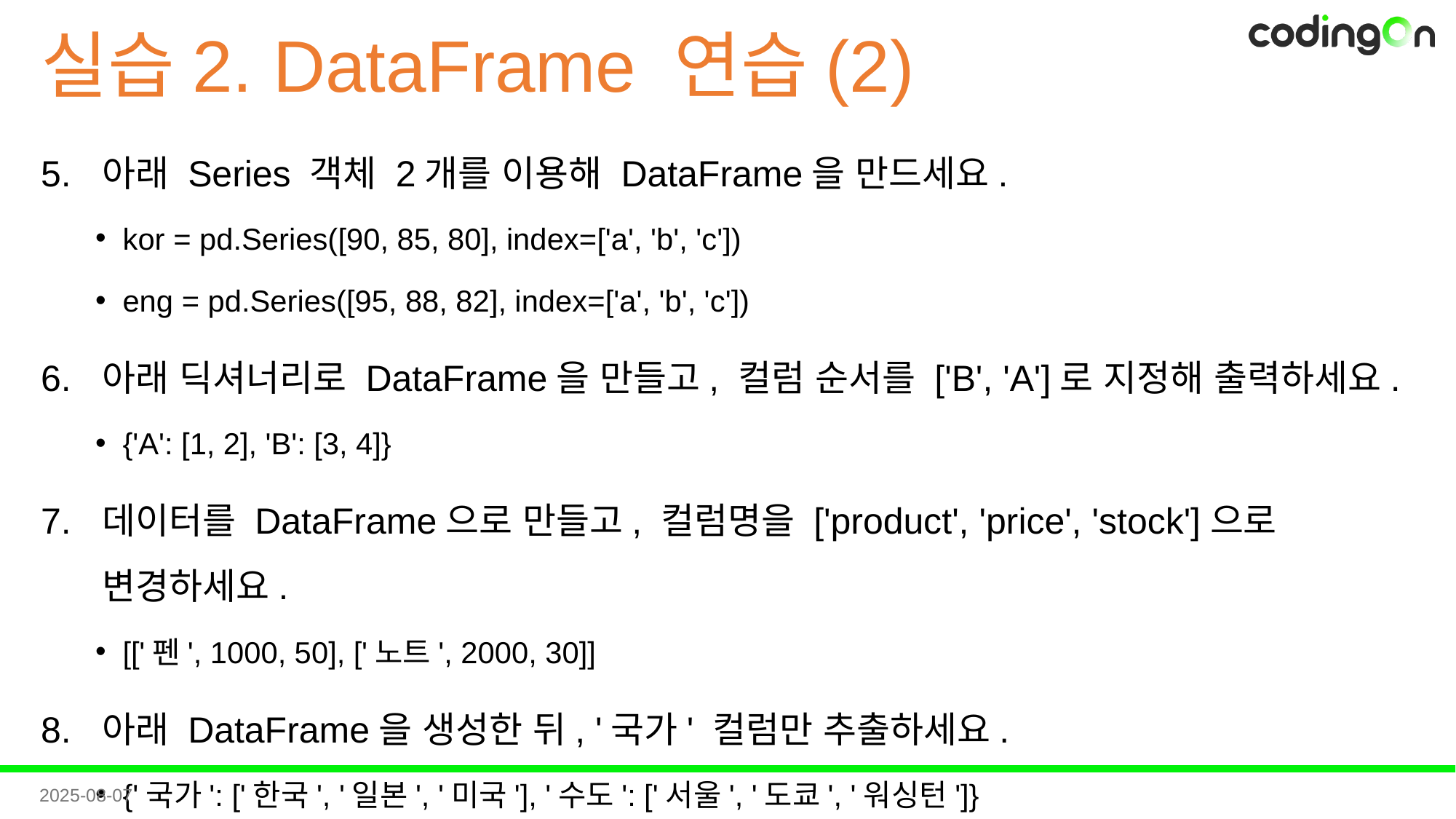

# 실습2. DataFrame 연습(2)
아래 Series 객체 2개를 이용해 DataFrame을 만드세요.
kor = pd.Series([90, 85, 80], index=['a', 'b', 'c'])
eng = pd.Series([95, 88, 82], index=['a', 'b', 'c'])
아래 딕셔너리로 DataFrame을 만들고, 컬럼 순서를 ['B', 'A']로 지정해 출력하세요.
{'A': [1, 2], 'B': [3, 4]}
데이터를 DataFrame으로 만들고, 컬럼명을 ['product', 'price', 'stock']으로 변경하세요.
[['펜', 1000, 50], ['노트', 2000, 30]]
아래 DataFrame을 생성한 뒤, '국가' 컬럼만 추출하세요.
{'국가': ['한국', '일본', '미국'], '수도': ['서울', '도쿄', '워싱턴']}
2025-08-07